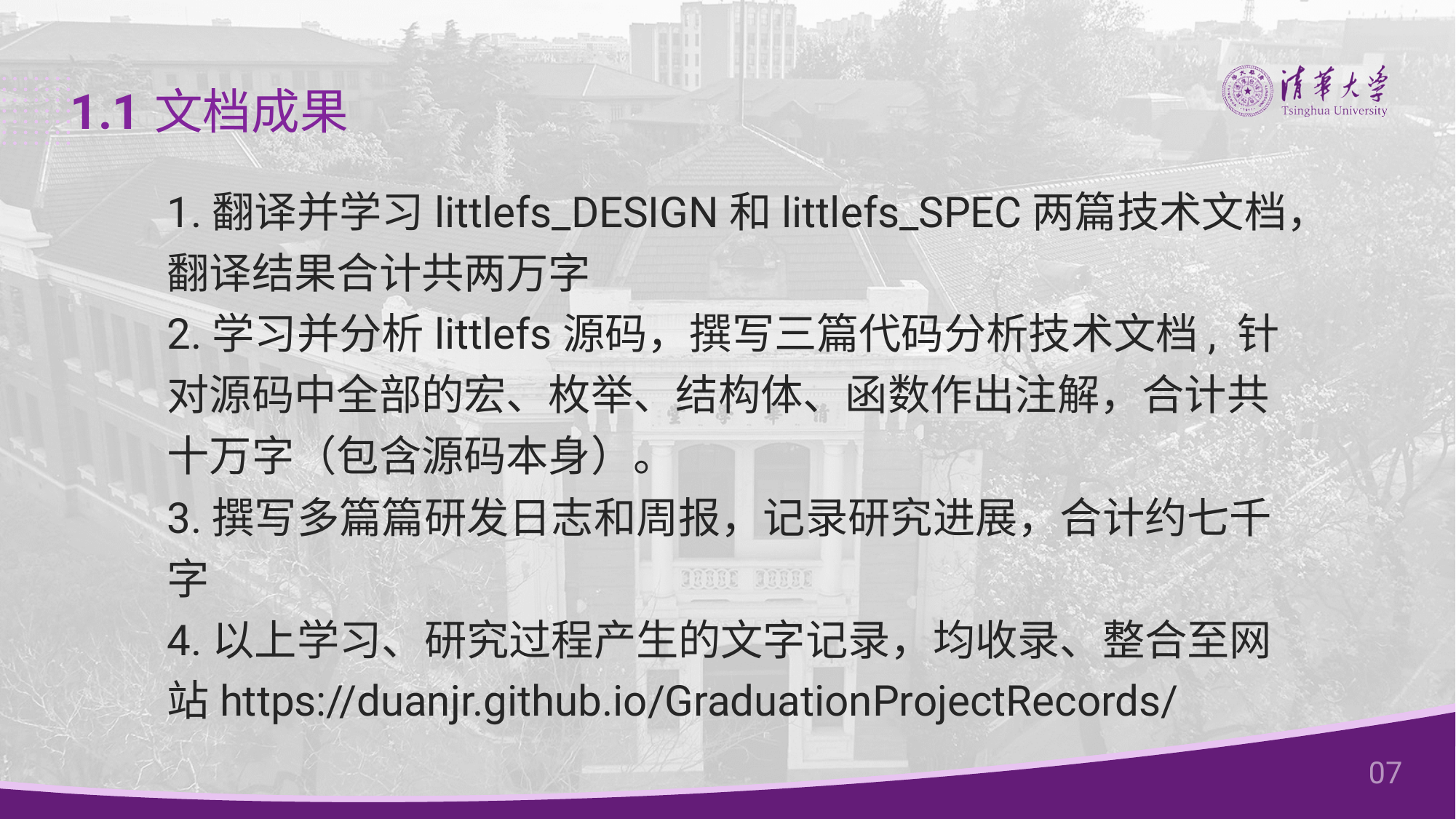

1.1
文档成果
1.翻译并学习littlefs_DESIGN和littlefs_SPEC两篇技术文档，翻译结果合计共两万字
2.学习并分析littlefs源码，撰写三篇代码分析技术文档, 针对源码中全部的宏、枚举、结构体、函数作出注解，合计共十万字（包含源码本身）。
3.撰写多篇篇研发日志和周报，记录研究进展，合计约七千字
4.以上学习、研究过程产生的文字记录，均收录、整合至网站https://duanjr.github.io/GraduationProjectRecords/

07